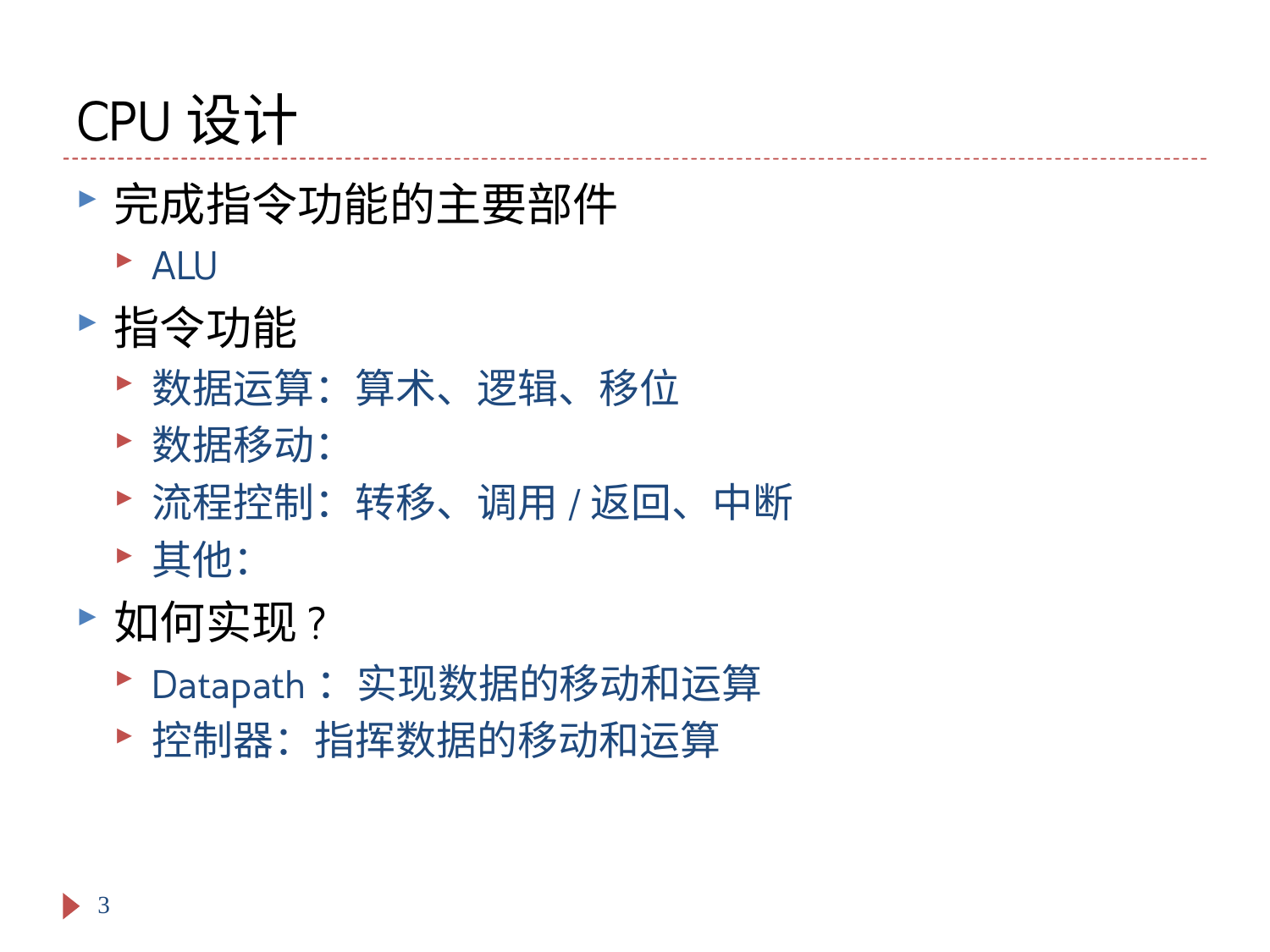

# CPU设计
完成指令功能的主要部件
ALU
指令功能
数据运算：算术、逻辑、移位
数据移动：
流程控制：转移、调用/返回、中断
其他：
如何实现?
Datapath：实现数据的移动和运算
控制器：指挥数据的移动和运算

3